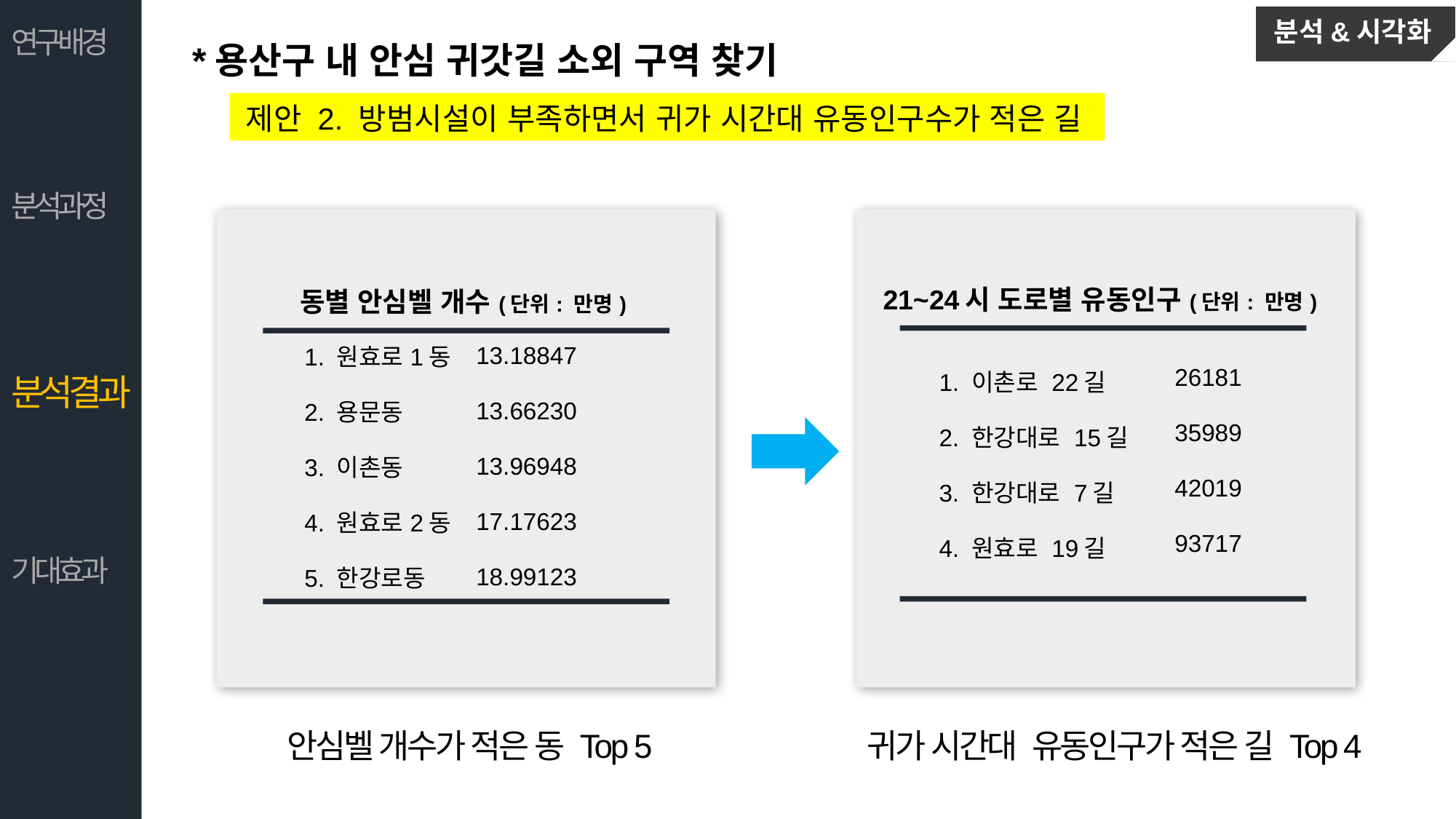

연구배경
분석과정
분석결과
기대효과

연구배경
분석과정
분석결과
기대효과

분석&시각화
연구배경
*용산구 내 안심 귀갓길 소외 구역 찾기

제안 2. 방범시설이 부족하면서 귀가 시간대 유동인구수가 적은 길

분석과정

| 21~24시 도로별 유동인구(단위: 만명) |
| --- |
| 동별 안심벨 개수(단위: 만명) |
| --- |
| 1. 원효로1동 |
| --- |
| 2. 용문동 |
| 3. 이촌동 |
| 4. 원효로2동 |
| 5. 한강로동 |
|  |
| 13.18847 |
| --- |
| 13.66230 |
| 13.96948 |
| 17.17623 |
| 18.99123 |
|  |
| 26181 |
| --- |
| 35989 |
| 42019 |
| 93717 |
|  |
|  |
| 1. 이촌로 22길 |
| --- |
| 2. 한강대로 15길 |
| 3. 한강대로 7길 |
| 4. 원효로 19길 |
|  |
|  |
분석결과

기대효과
안심벨 개수가 적은 동 Top 5
귀가 시간대  유동인구가 적은 길 Top 4